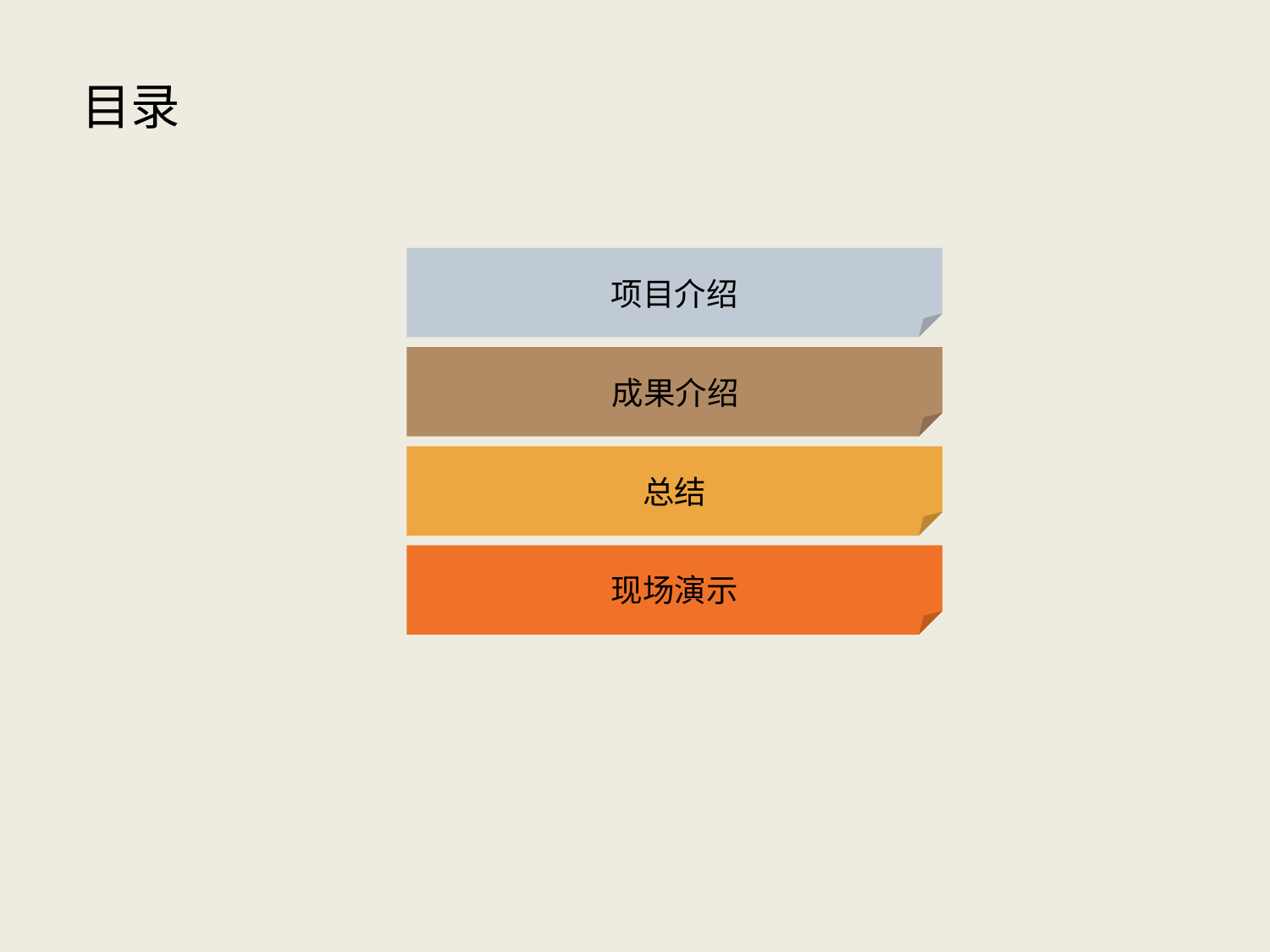

目录

项目介绍
点击添加文本

成果介绍
点击添加文本

总结

现场演示
点击添加文本
点击添加文本